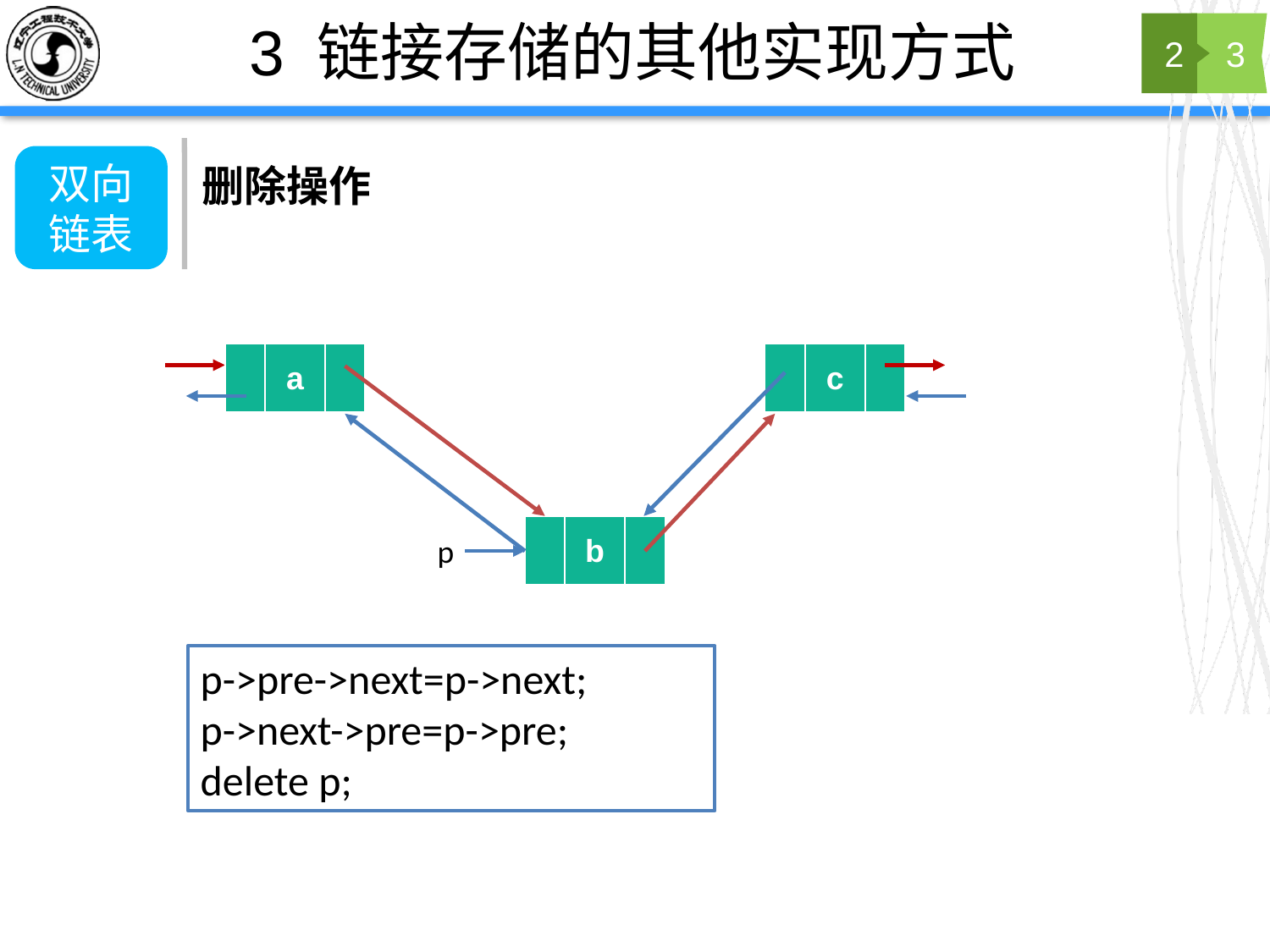

# 3 链接存储的其他实现方式
2
3
删除操作
双向链表

|  | a |  |
| --- | --- | --- |
|  | c |  |
| --- | --- | --- |
|  | b |  |
| --- | --- | --- |
p
p->pre->next=p->next;
p->next->pre=p->pre;
delete p;